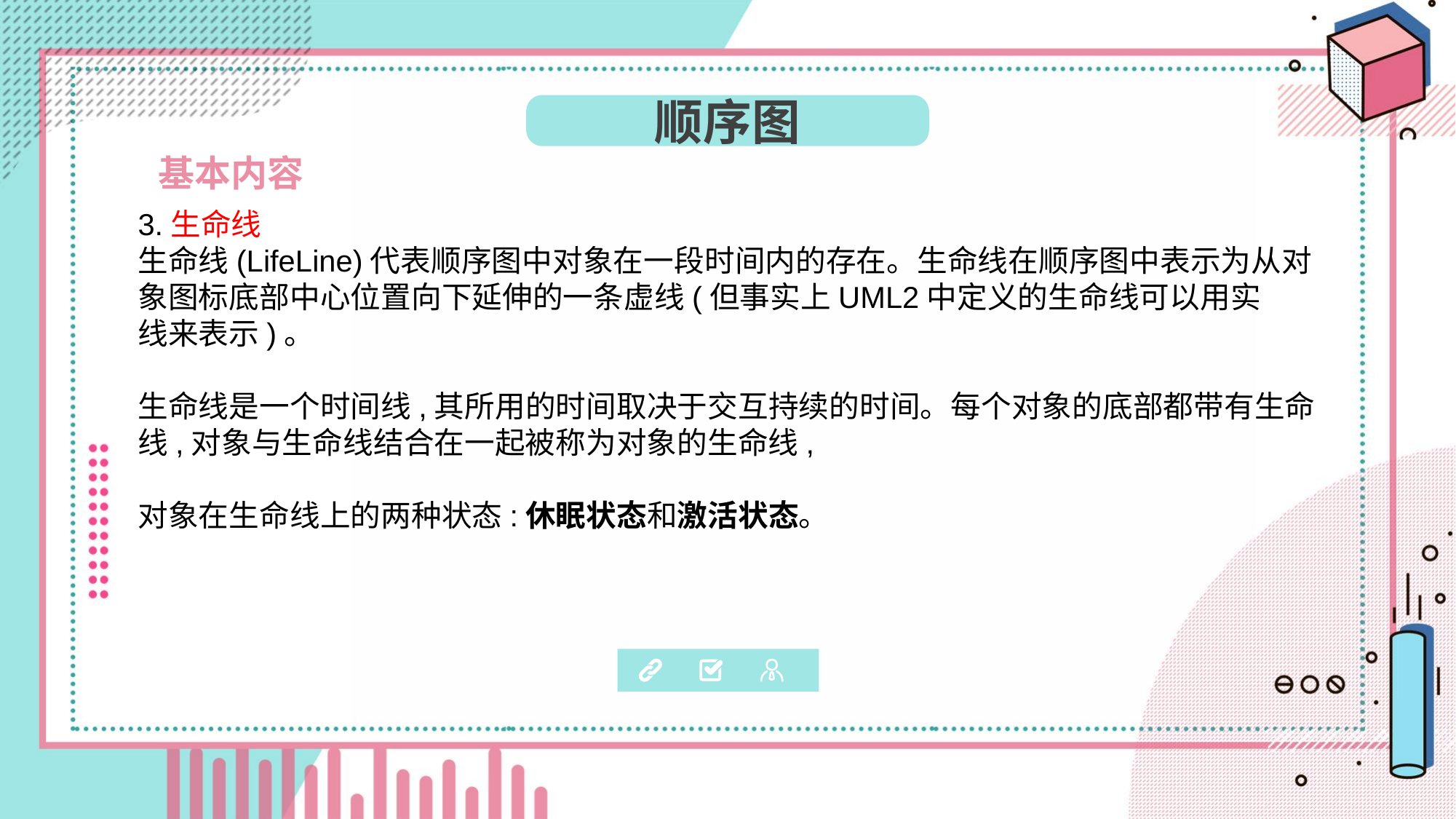

顺序图
 基本内容
3.生命线
生命线(LifeLine)代表顺序图中对象在一段时间内的存在。生命线在顺序图中表示为从对象图标底部中心位置向下延伸的一条虚线(但事实上UML2中定义的生命线可以用实
线来表示)。

生命线是一个时间线,其所用的时间取决于交互持续的时间。每个对象的底部都带有生命线,对象与生命线结合在一起被称为对象的生命线,

对象在生命线上的两种状态:休眠状态和激活状态。